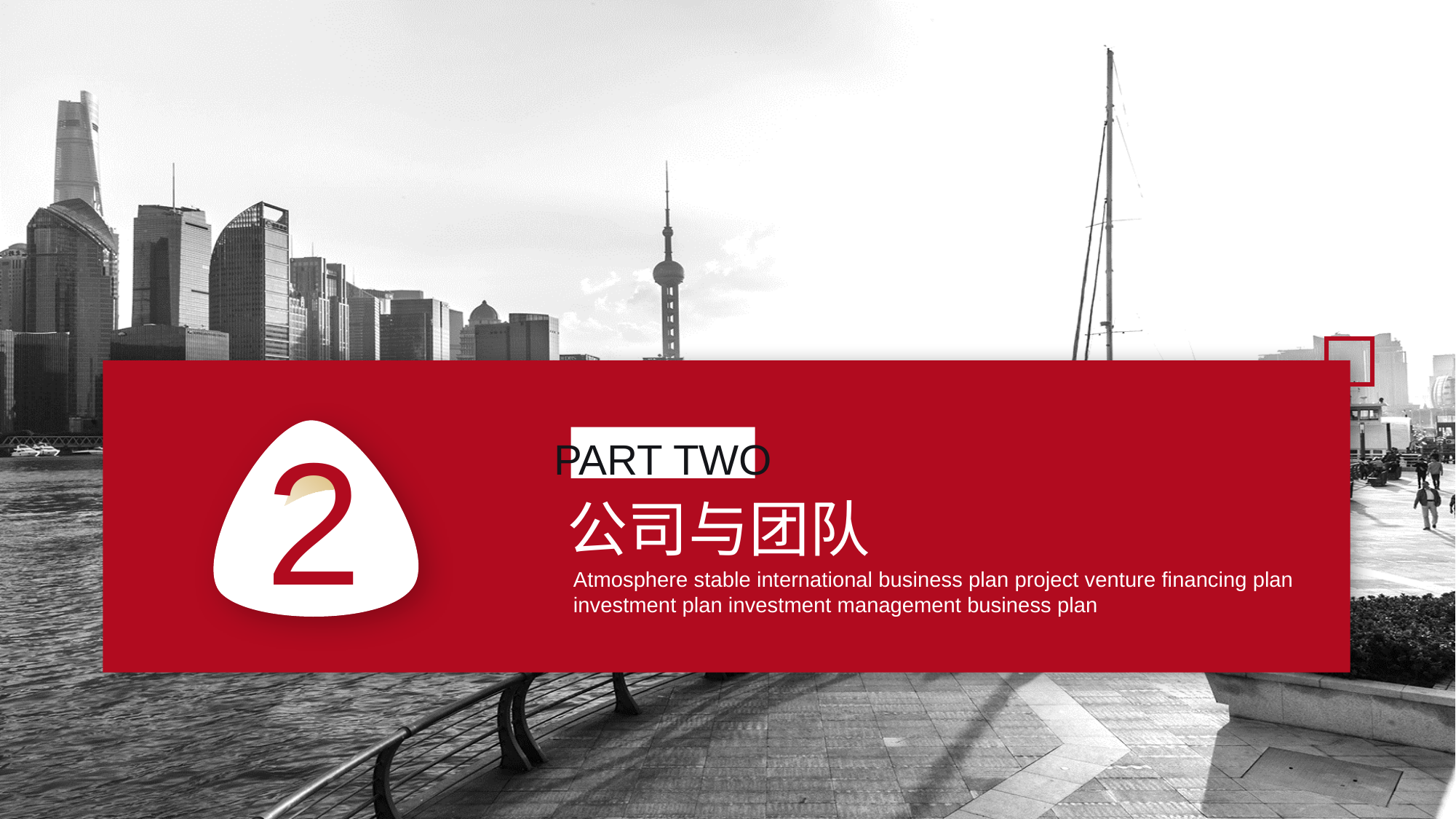

10

2

PART TWO

公司与团队
Atmosphere stable international business plan project venture financing plan investment plan investment management business plan